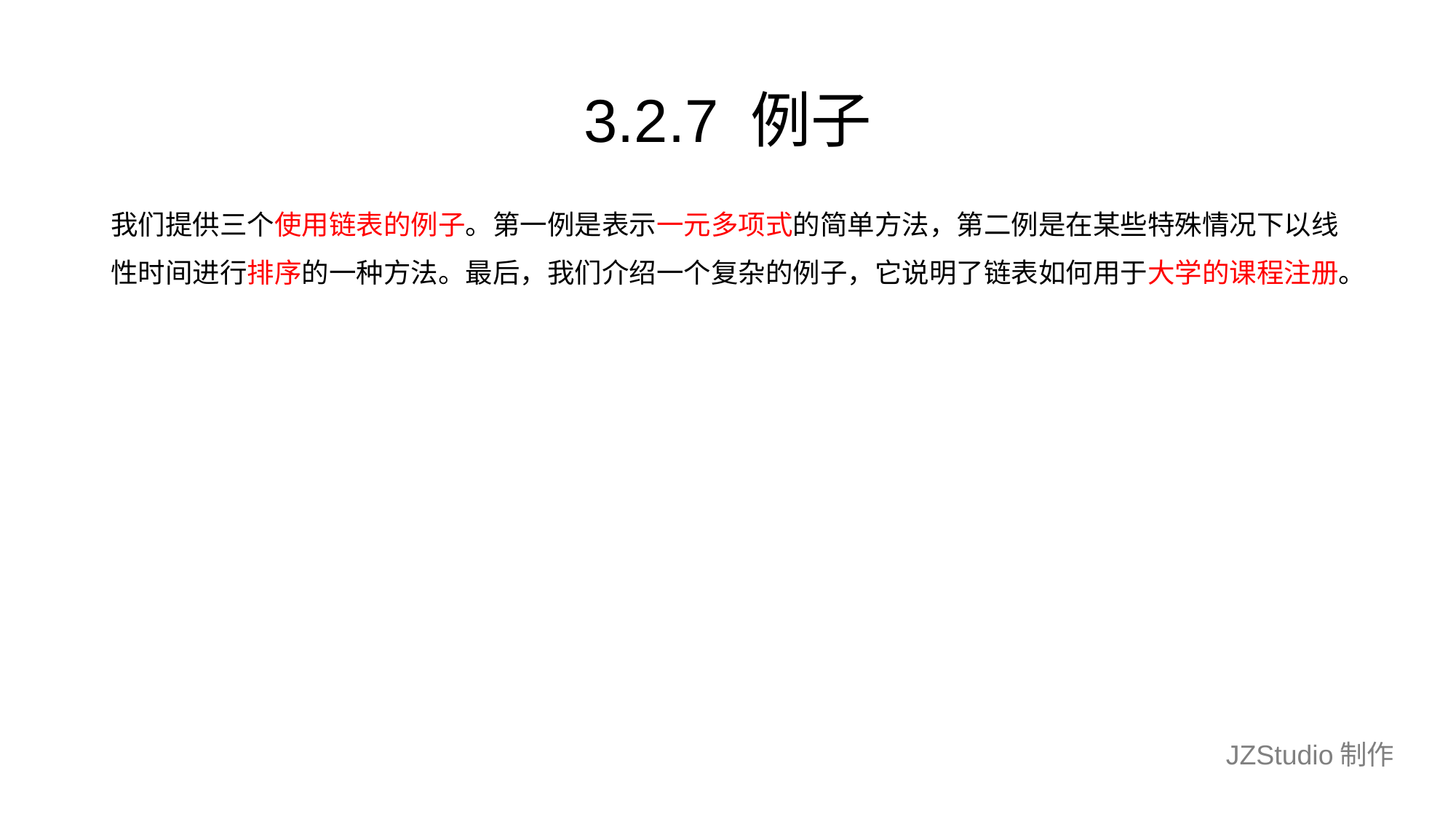

# 3.2.7 例子
我们提供三个使用链表的例子。第一例是表示一元多项式的简单方法，第二例是在某些特殊情况下以线
性时间进行排序的一种方法。最后，我们介绍一个复杂的例子，它说明了链表如何用于大学的课程注册。